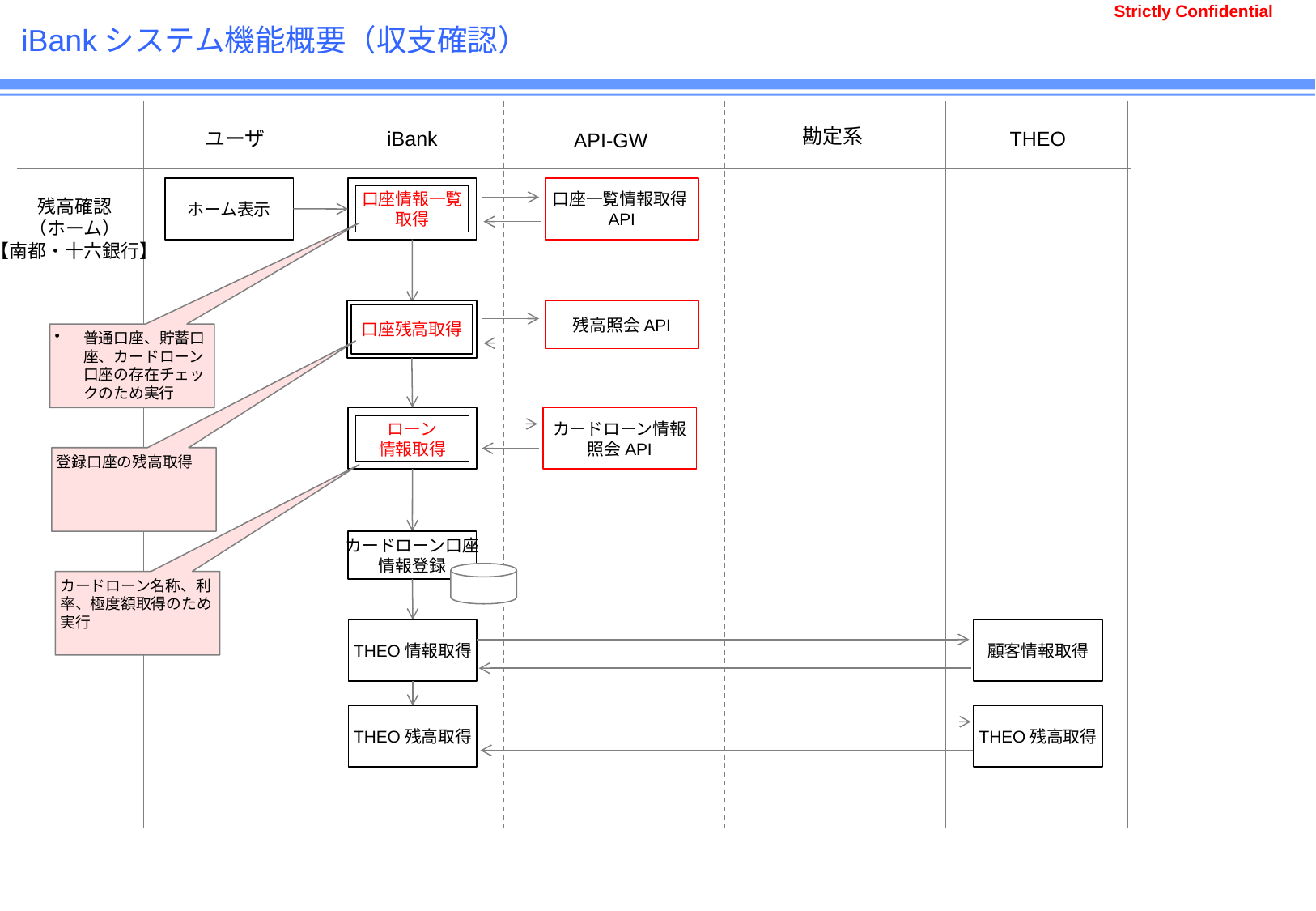

# iBankシステム機能概要（収支確認）
勘定系
ユーザ
iBank
THEO
API-GW
ホーム表示
口座情報一覧取得
口座一覧情報取得API
残高確認
（ホーム）
【南都・十六銀行】

口座残高取得
残高照会API
普通口座、貯蓄口座、カードローン口座の存在チェックのため実行
ローン
情報取得
カードローン情報照会API
登録口座の残高取得
カードローン口座
情報登録

カードローン名称、利率、極度額取得のため実行
THEO情報取得
顧客情報取得
THEO残高取得
THEO残高取得